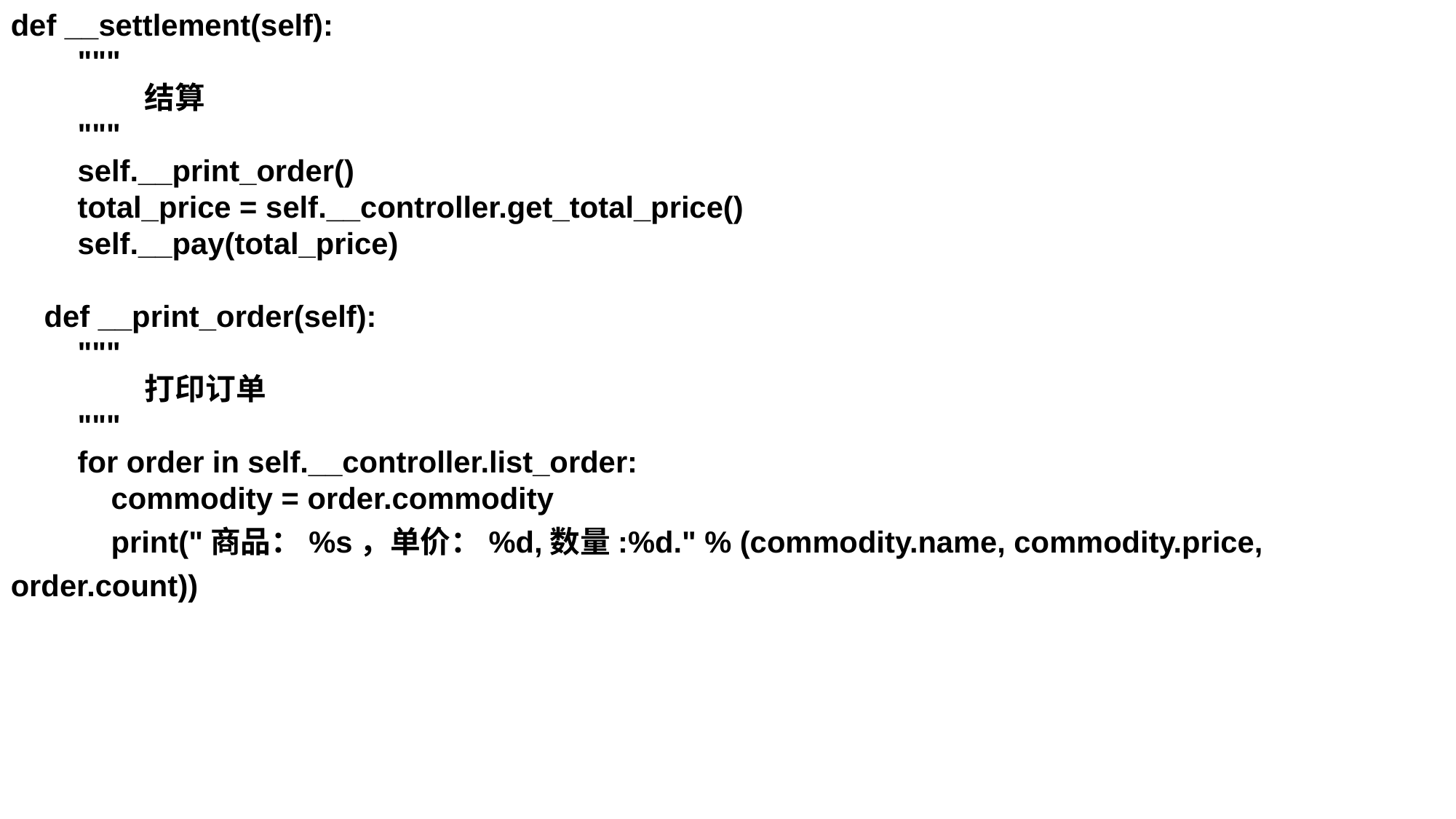

def __settlement(self):
        """
            结算
        """
        self.__print_order()
        total_price = self.__controller.get_total_price()
        self.__pay(total_price)

    def __print_order(self):
        """
            打印订单
        """
        for order in self.__controller.list_order:
            commodity = order.commodity
            print("商品：%s，单价：%d,数量:%d." % (commodity.name, commodity.price, order.count))